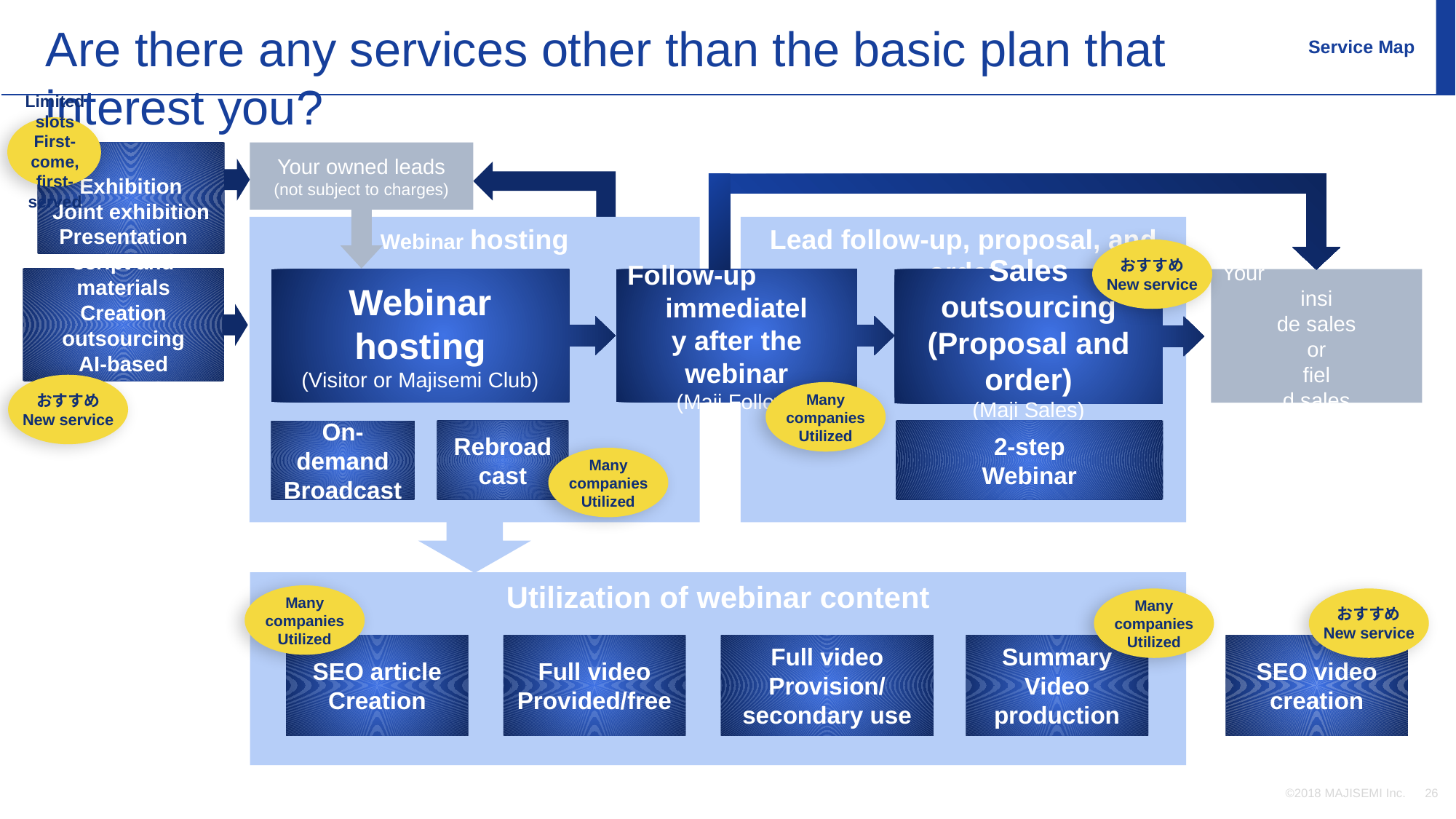

Are there any services other than the basic plan that interest you?
Service Map

Limited slots
First-come, first-served

Exhibition
Joint exhibition
Your owned leads
(not subject to charges)

Webinar hosting
Lead follow-up, proposal, and order

おすすめ
New service
Presentation script and materials
Creation outsourcing
AI-based presentation outsourcing
Webinar hosting
(Visitor or Majisemi Club)
Follow-up
immediatel
y after the webinar
(Maji Follow)
Sales outsourcing
(Proposal and order)
(Maji Sales)
Your
insi
de sales
or
fiel
d sales

おすすめ
New service

Many companies
Utilized
2-step
Webinar
Rebroadcast
On-demand
Broadcast

Many companies
Utilized

Utilization of webinar content

Many companies
Utilized

Many companies
Utilized

おすすめ
New service
Full video
Provision/secondary use
Summary
Video production
SEO video creation
SEO article
Creation
Full video
Provided/free
©2018 MAJISEMI Inc.
26